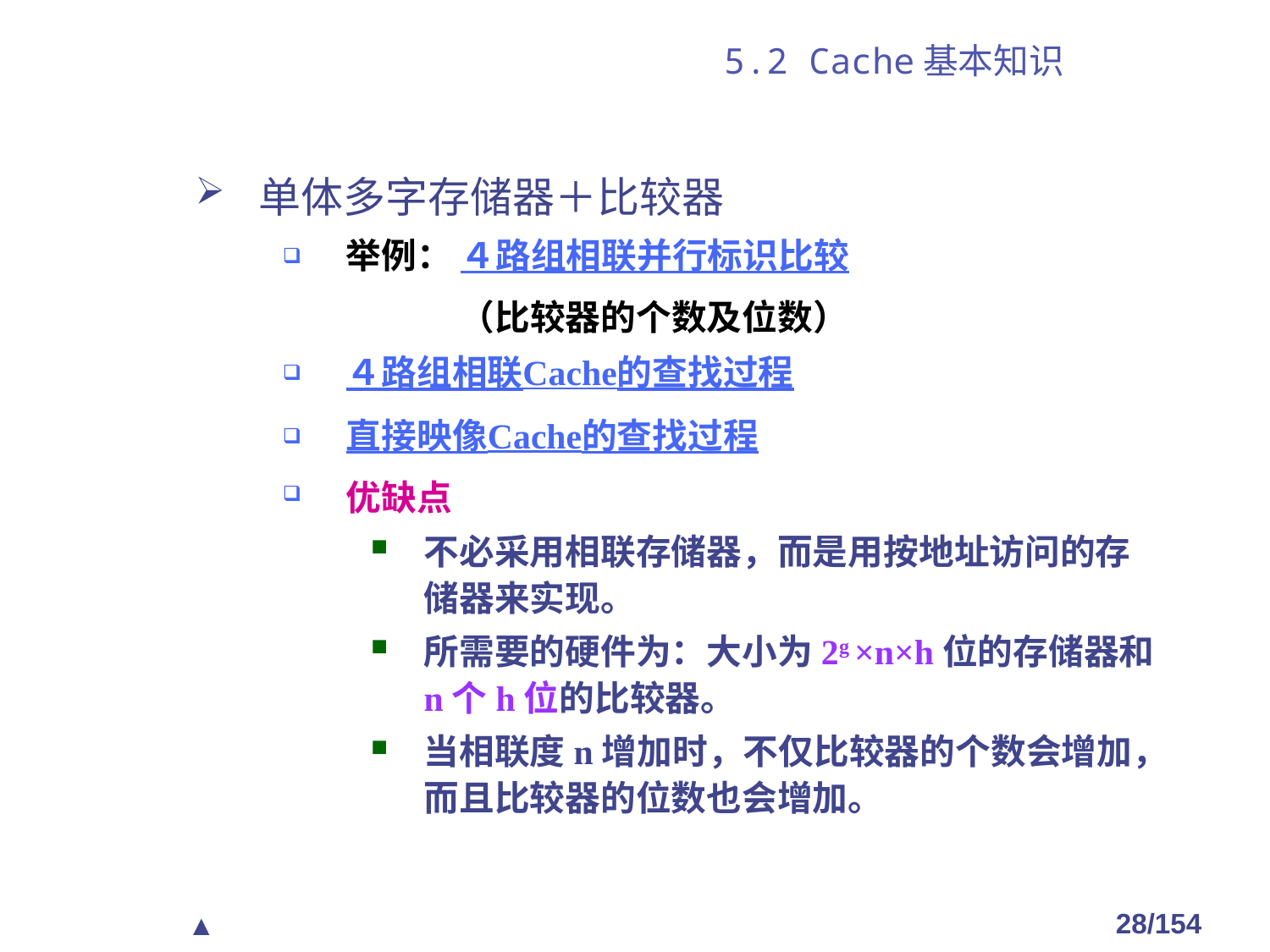

# 5.2 Cache基本知识
单体多字存储器＋比较器
举例： ４路组相联并行标识比较
　　　　　（比较器的个数及位数）
４路组相联Cache的查找过程
直接映像Cache的查找过程
优缺点
不必采用相联存储器，而是用按地址访问的存储器来实现。
所需要的硬件为：大小为2g ×n×h位的存储器和n个h位的比较器。
当相联度n增加时，不仅比较器的个数会增加，而且比较器的位数也会增加。